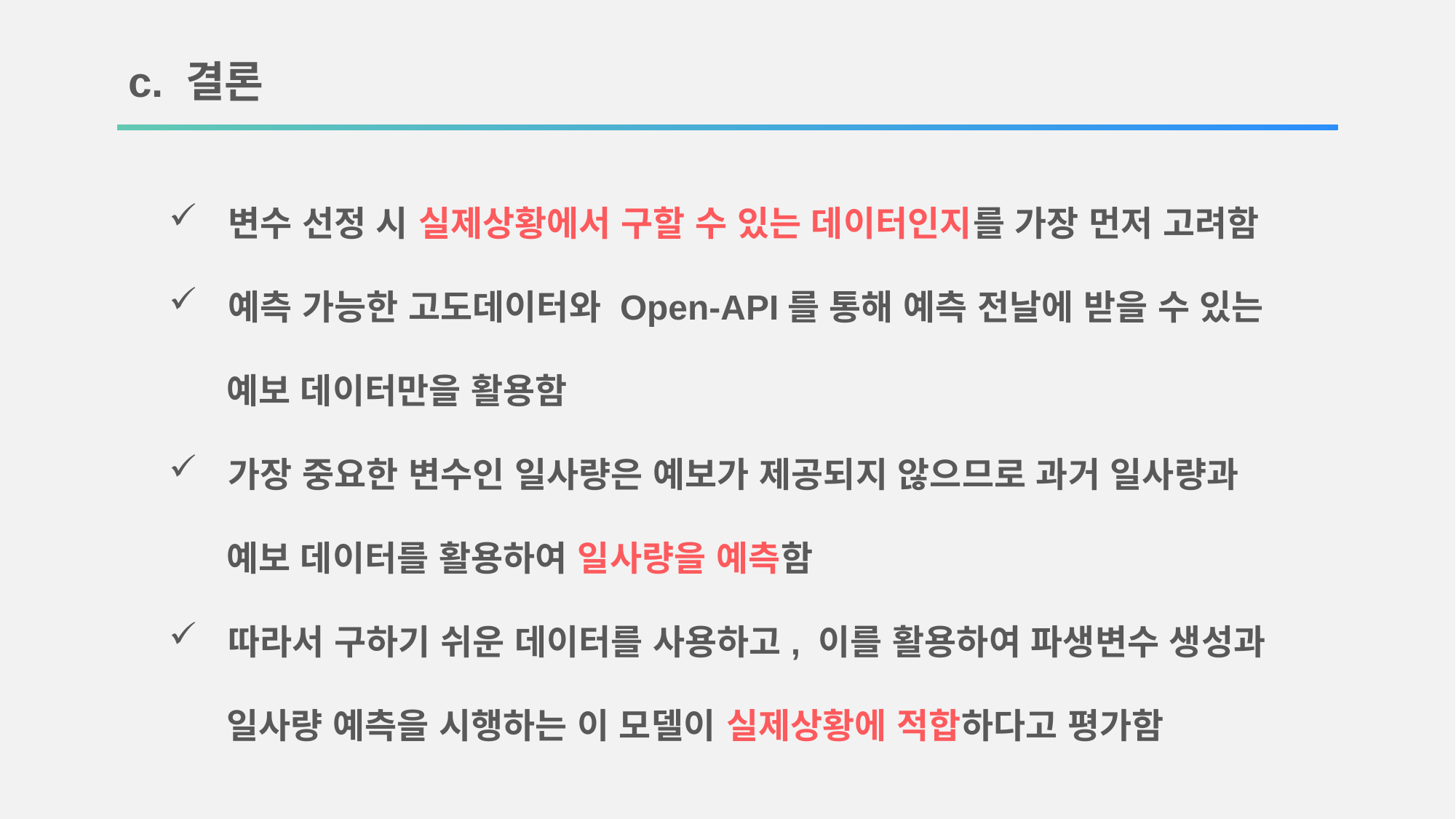

c. 결론

 변수 선정 시 실제상황에서 구할 수 있는 데이터인지를 가장 먼저 고려함
 예측 가능한 고도데이터와 Open-API를 통해 예측 전날에 받을 수 있는
     예보 데이터만을 활용함
 가장 중요한 변수인 일사량은 예보가 제공되지 않으므로 과거 일사량과
     예보 데이터를 활용하여 일사량을 예측함
 따라서 구하기 쉬운 데이터를 사용하고, 이를 활용하여 파생변수 생성과
     일사량 예측을 시행하는 이 모델이 실제상황에 적합하다고 평가함